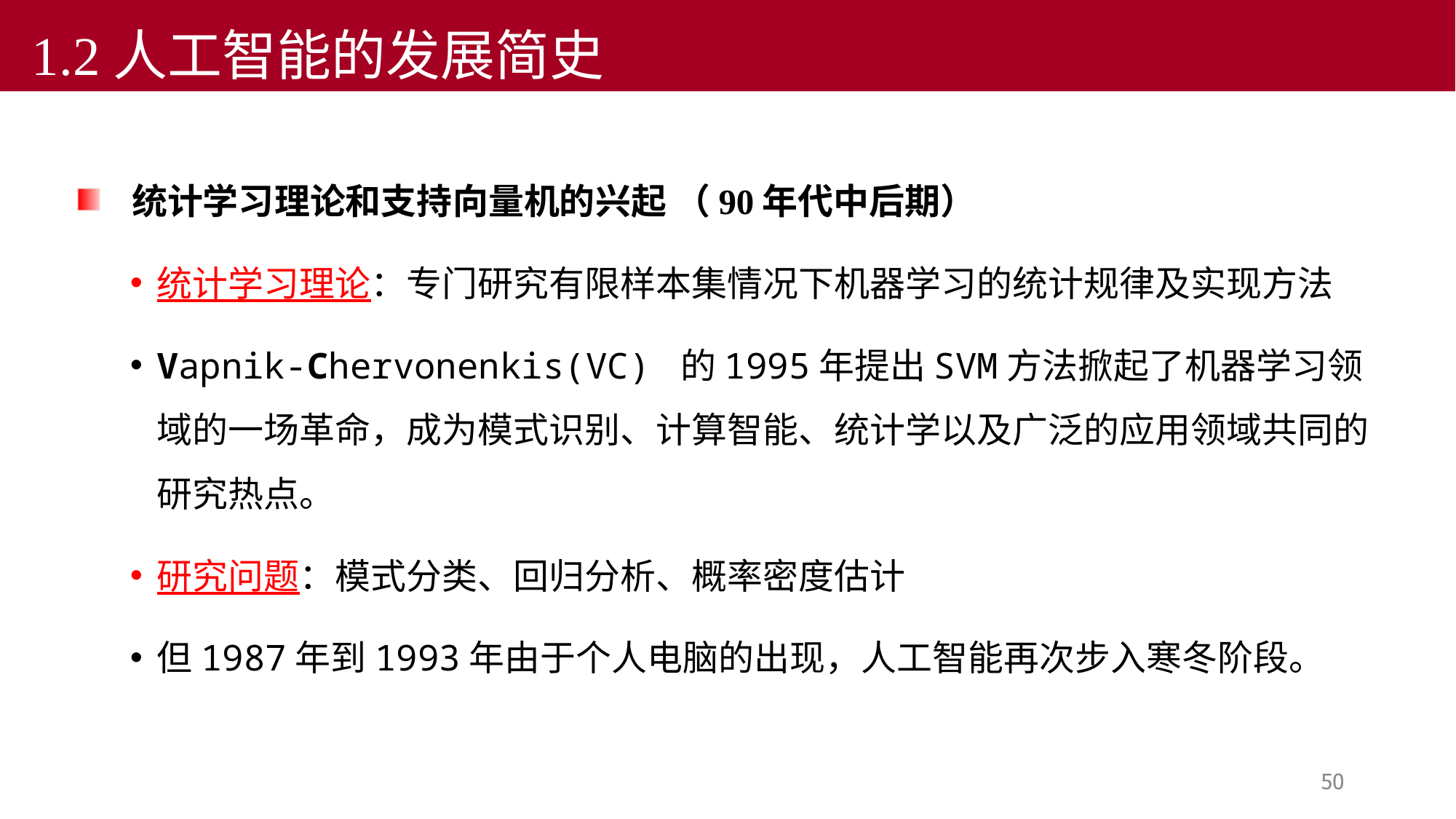

1.2人工智能的发展简史
统计学习理论和支持向量机的兴起 （90年代中后期）
统计学习理论：专门研究有限样本集情况下机器学习的统计规律及实现方法
Vapnik-Chervonenkis(VC) 的1995年提出SVM方法掀起了机器学习领域的一场革命，成为模式识别、计算智能、统计学以及广泛的应用领域共同的研究热点。
研究问题：模式分类、回归分析、概率密度估计
但1987年到1993年由于个人电脑的出现，人工智能再次步入寒冬阶段。

50